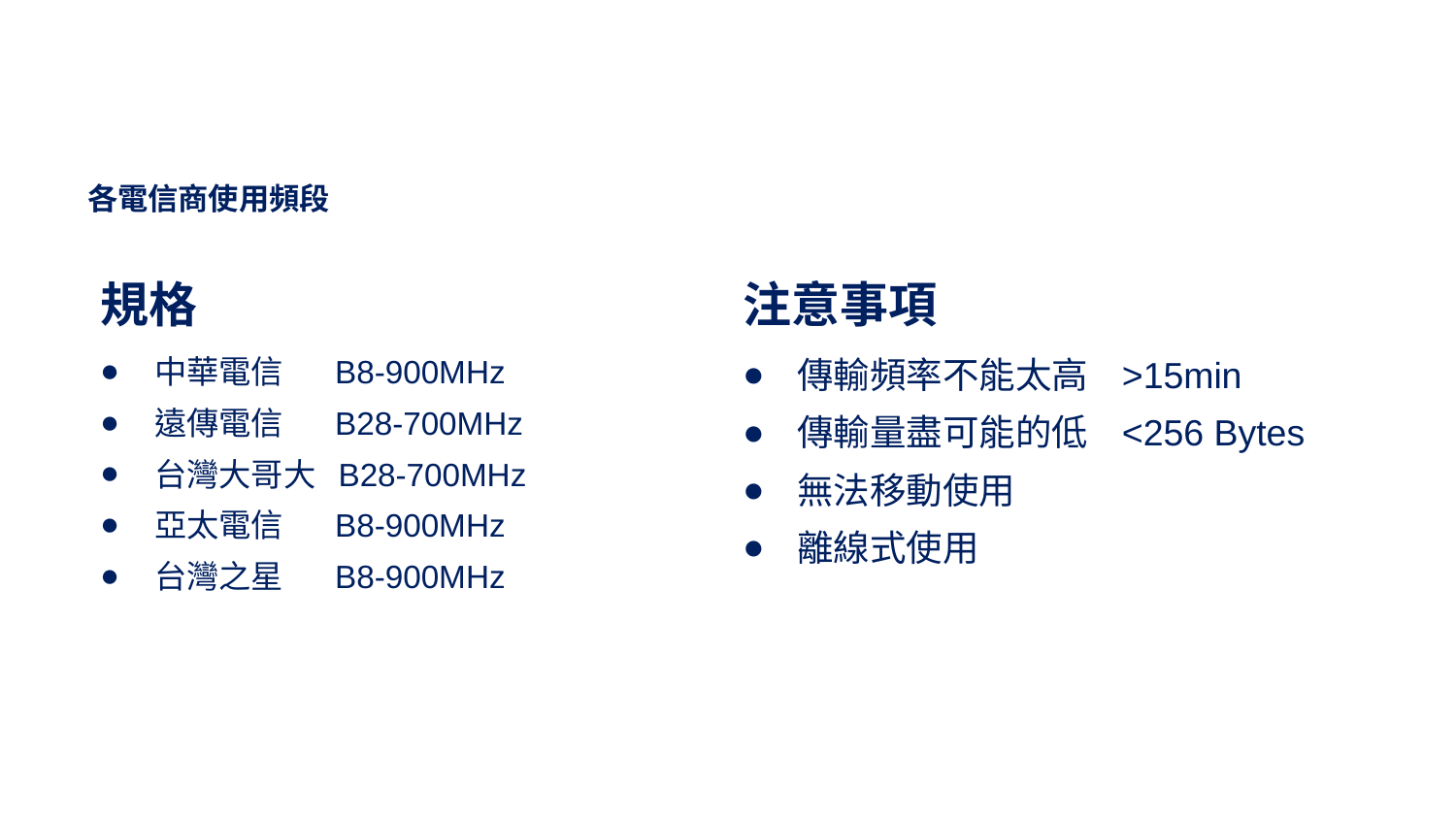

# NB-IOT
各電信商使用頻段
規格
注意事項
中華電信      B8-900MHz
遠傳電信      B28-700MHz
台灣大哥大  B28-700MHz
亞太電信      B8-900MHz
台灣之星      B8-900MHz
傳輸頻率不能太高   >15min
傳輸量盡可能的低   <256 Bytes
無法移動使用
離線式使用